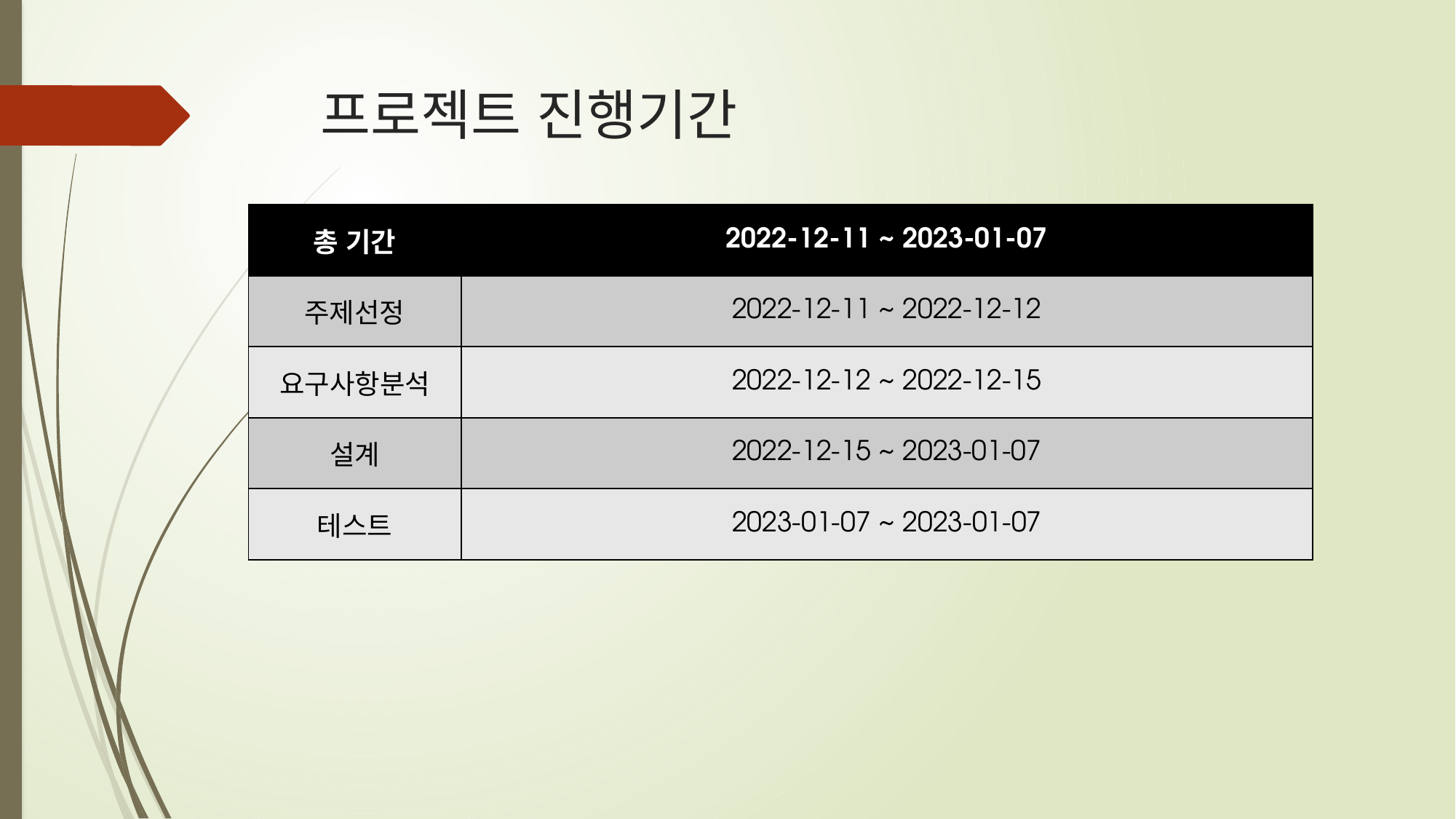

# 프로젝트 진행기간
| 총 기간 | 2022-12-11 ~ 2023-01-07 |
| --- | --- |
| 주제선정 | 2022-12-11 ~ 2022-12-12 |
| 요구사항분석 | 2022-12-12 ~ 2022-12-15 |
| 설계 | 2022-12-15 ~ 2023-01-07 |
| 테스트 | 2023-01-07 ~ 2023-01-07 |